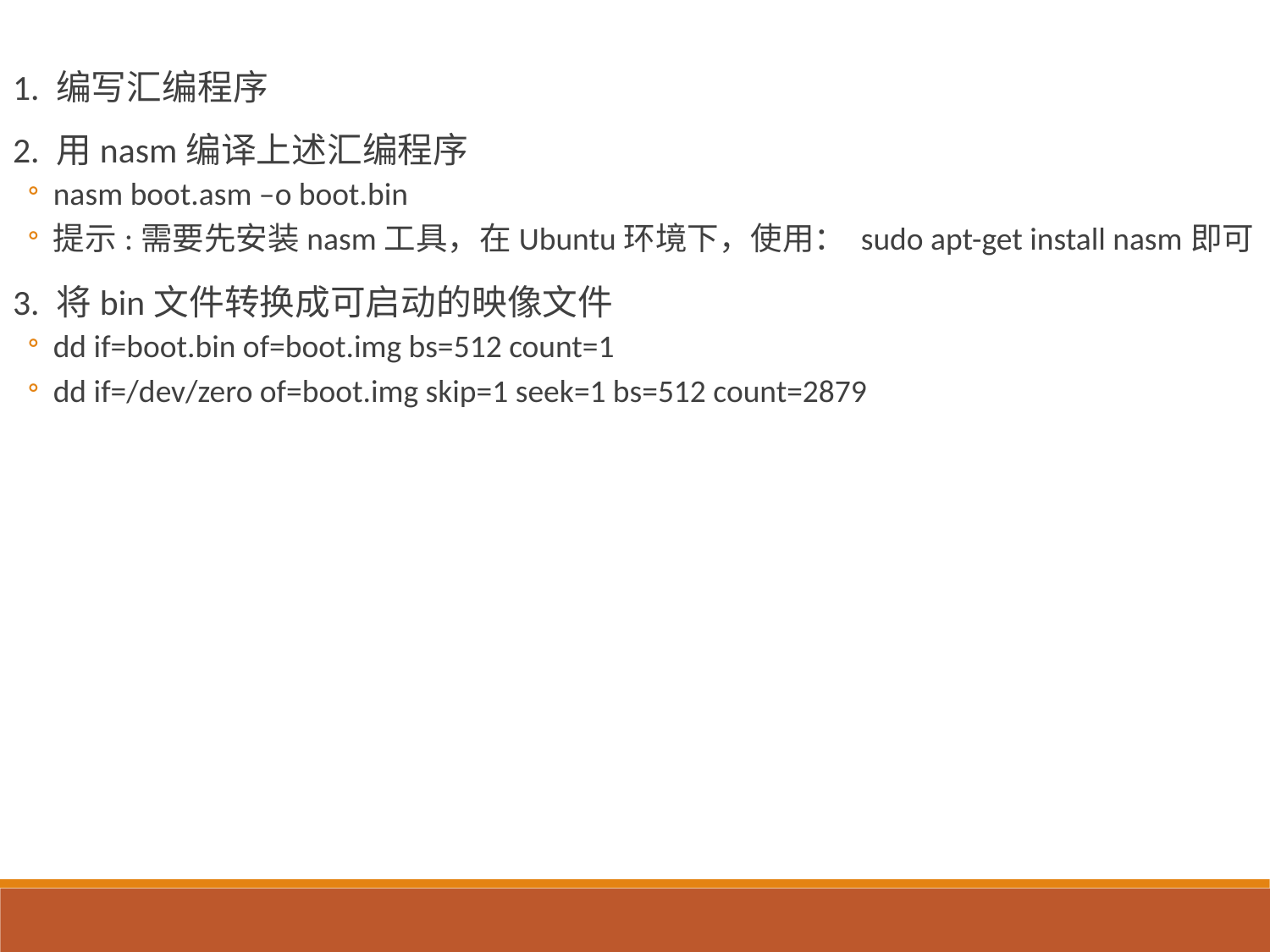

1. 编写汇编程序
2. 用nasm编译上述汇编程序
nasm boot.asm –o boot.bin
提示:需要先安装nasm工具，在Ubuntu环境下，使用： sudo apt-get install nasm即可
3. 将bin文件转换成可启动的映像文件
dd if=boot.bin of=boot.img bs=512 count=1
dd if=/dev/zero of=boot.img skip=1 seek=1 bs=512 count=2879